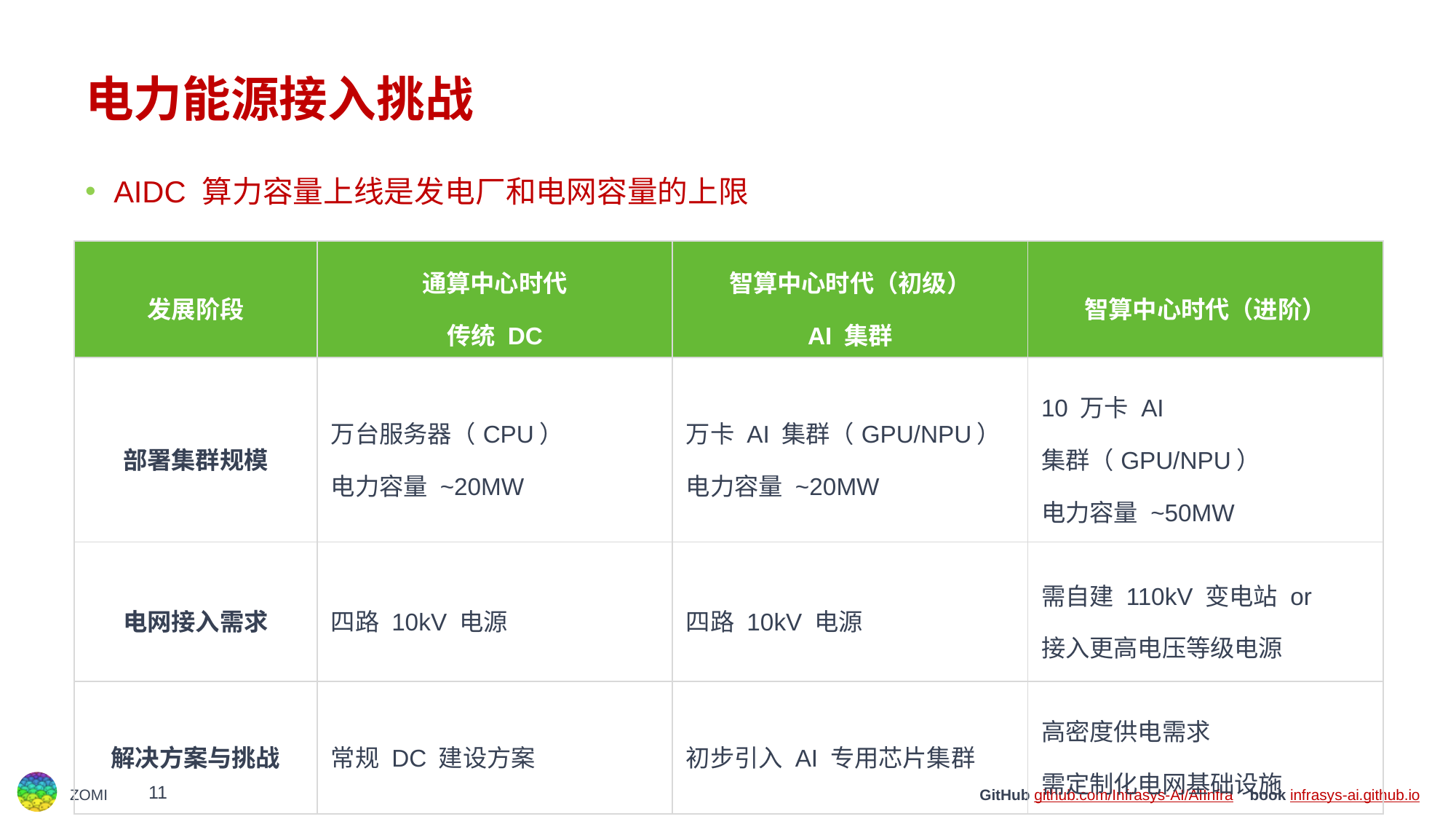

# 电力能源接入挑战
AIDC 算力容量上线是发电厂和电网容量的上限
| 发展阶段 | 通算中心时代 传统 DC | 智算中心时代（初级） AI 集群 | 智算中心时代（进阶） |
| --- | --- | --- | --- |
| 部署集群规模 | 万台服务器（CPU） 电力容量 ~20MW | 万卡 AI 集群（GPU/NPU） 电力容量 ~20MW | 10 万卡 AI 集群（GPU/NPU） 电力容量 ~50MW |
| 电网接入需求 | 四路 10kV 电源 | 四路 10kV 电源 | 需自建 110kV 变电站 or 接入更高电压等级电源 |
| 解决方案与挑战 | 常规 DC 建设方案 | 初步引入 AI 专用芯片集群 | 高密度供电需求 需定制化电网基础设施 |